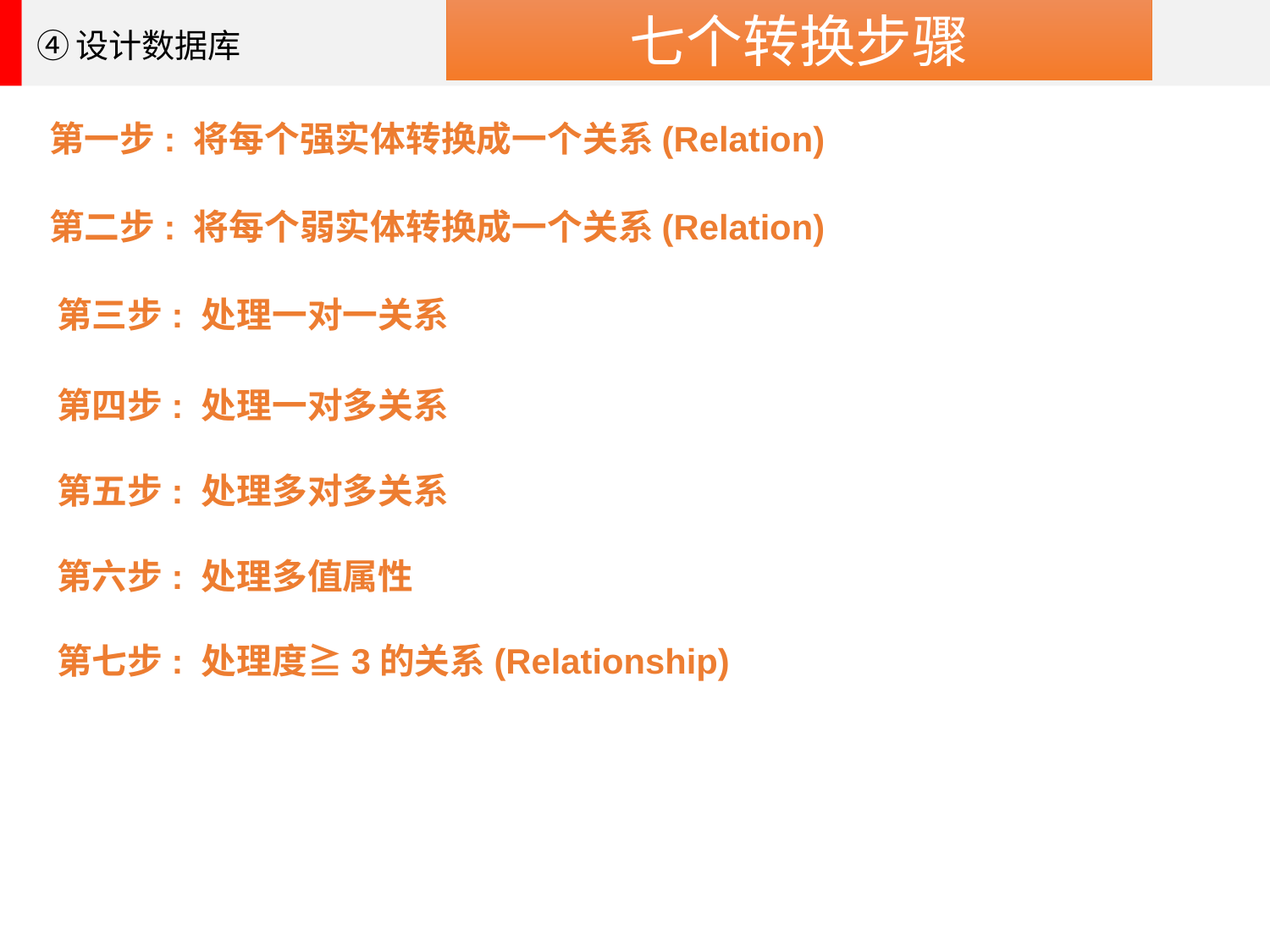

七个转换步骤
④设计数据库
第一步: 将每个强实体转换成一个关系(Relation)
第二步: 将每个弱实体转换成一个关系(Relation)
第三步: 处理一对一关系
第四步: 处理一对多关系
第五步: 处理多对多关系
第六步: 处理多值属性
第七步: 处理度≧3的关系(Relationship)